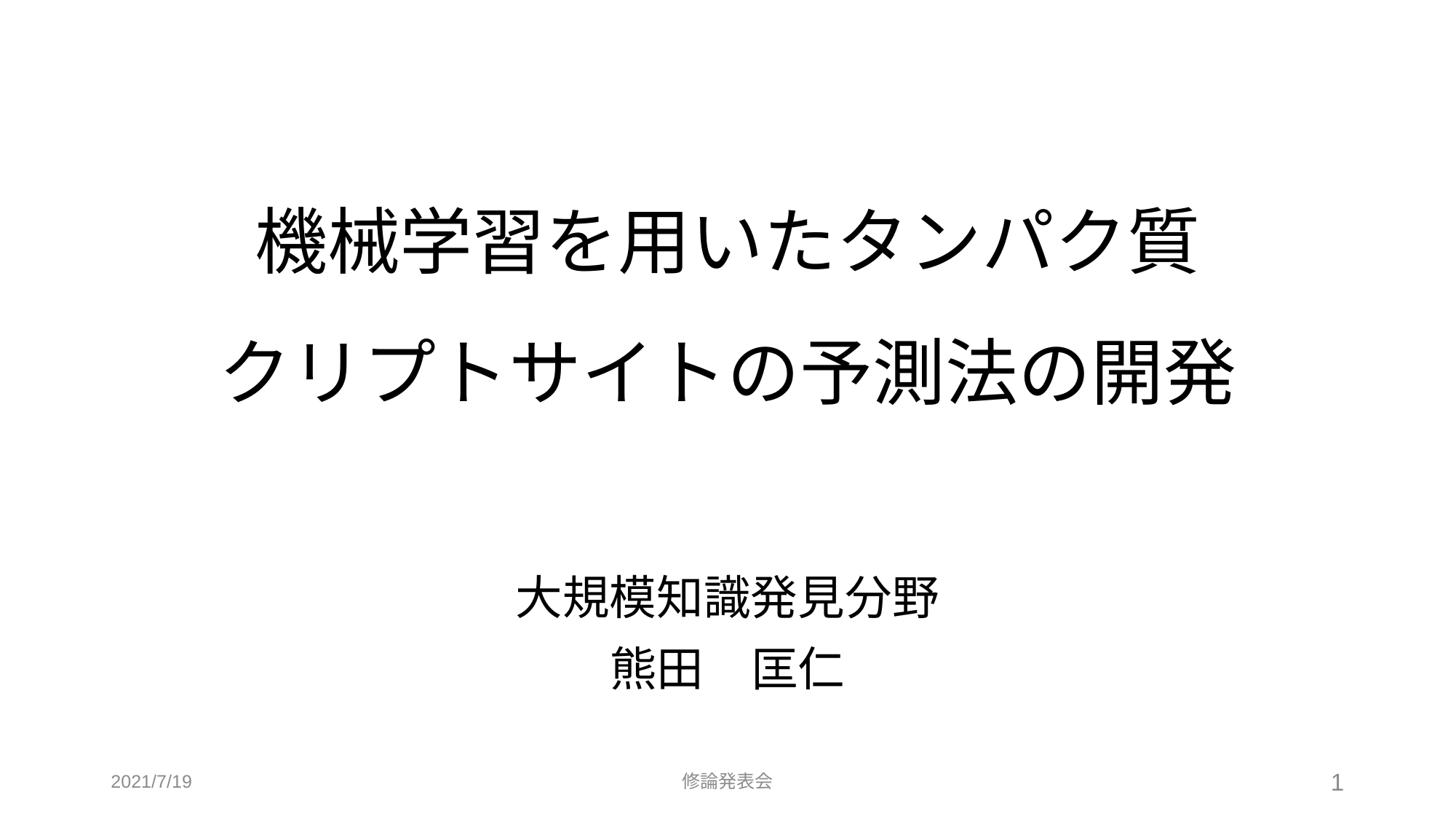

# 機械学習を用いたタンパク質 クリプトサイトの予測法の開発
大規模知識発見分野
熊田　匡仁
2021/7/19
修論発表会
1